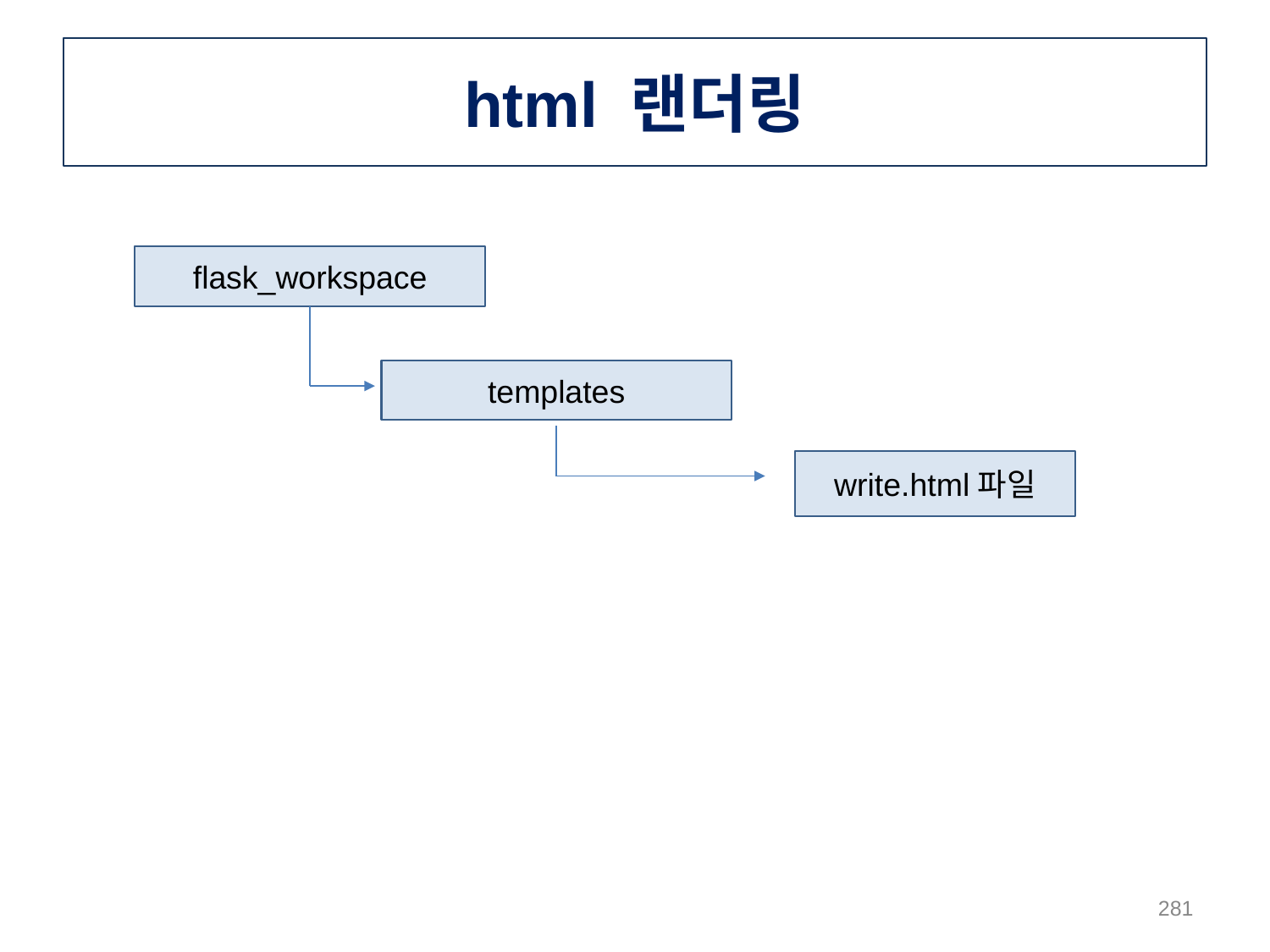

# html 랜더링
flask_workspace
templates
write.html파일
281